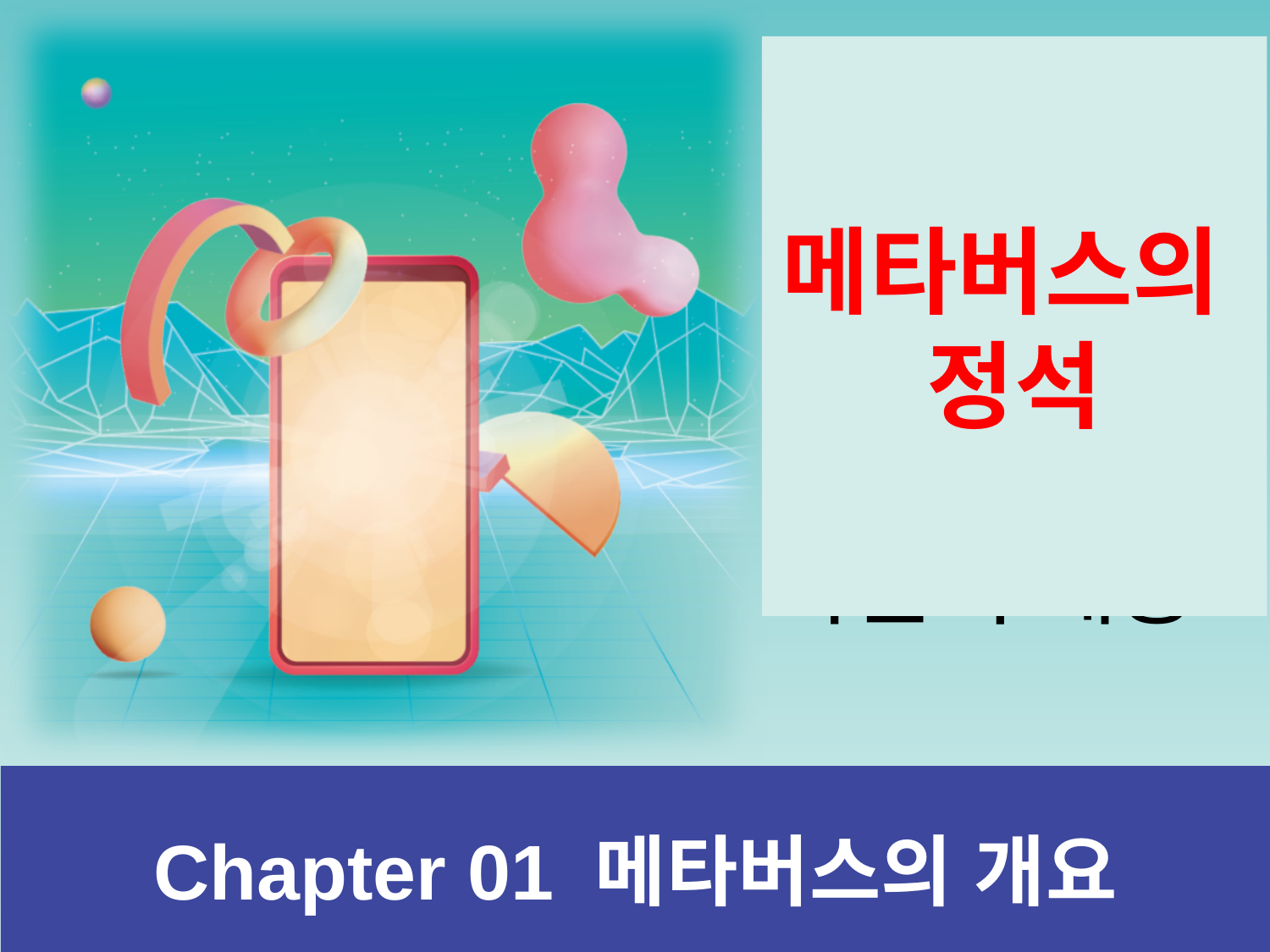

메타버스의
정석
# Chapter 01 메타버스의 개요